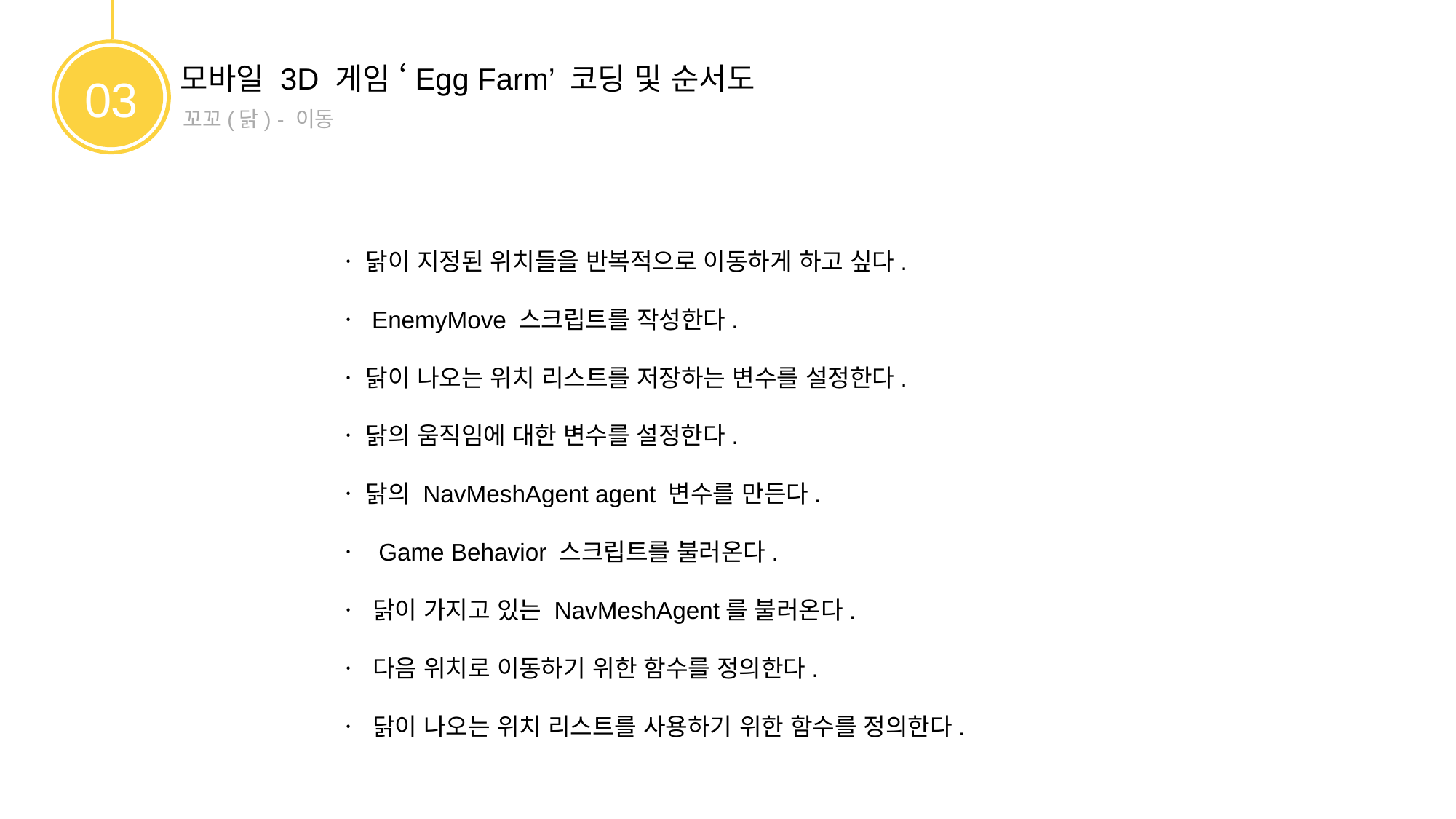

모바일 3D 게임 ‘Egg Farm’ 코딩 및 순서도
03
꼬꼬(닭) - 이동
ㆍ 닭이 지정된 위치들을 반복적으로 이동하게 하고 싶다.
ㆍ EnemyMove 스크립트를 작성한다.
ㆍ 닭이 나오는 위치 리스트를 저장하는 변수를 설정한다.
ㆍ 닭의 움직임에 대한 변수를 설정한다.
ㆍ 닭의 NavMeshAgent agent 변수를 만든다.
ㆍ  Game Behavior 스크립트를 불러온다.
ㆍ  닭이 가지고 있는 NavMeshAgent를 불러온다.
ㆍ  다음 위치로 이동하기 위한 함수를 정의한다.
ㆍ  닭이 나오는 위치 리스트를 사용하기 위한 함수를 정의한다.